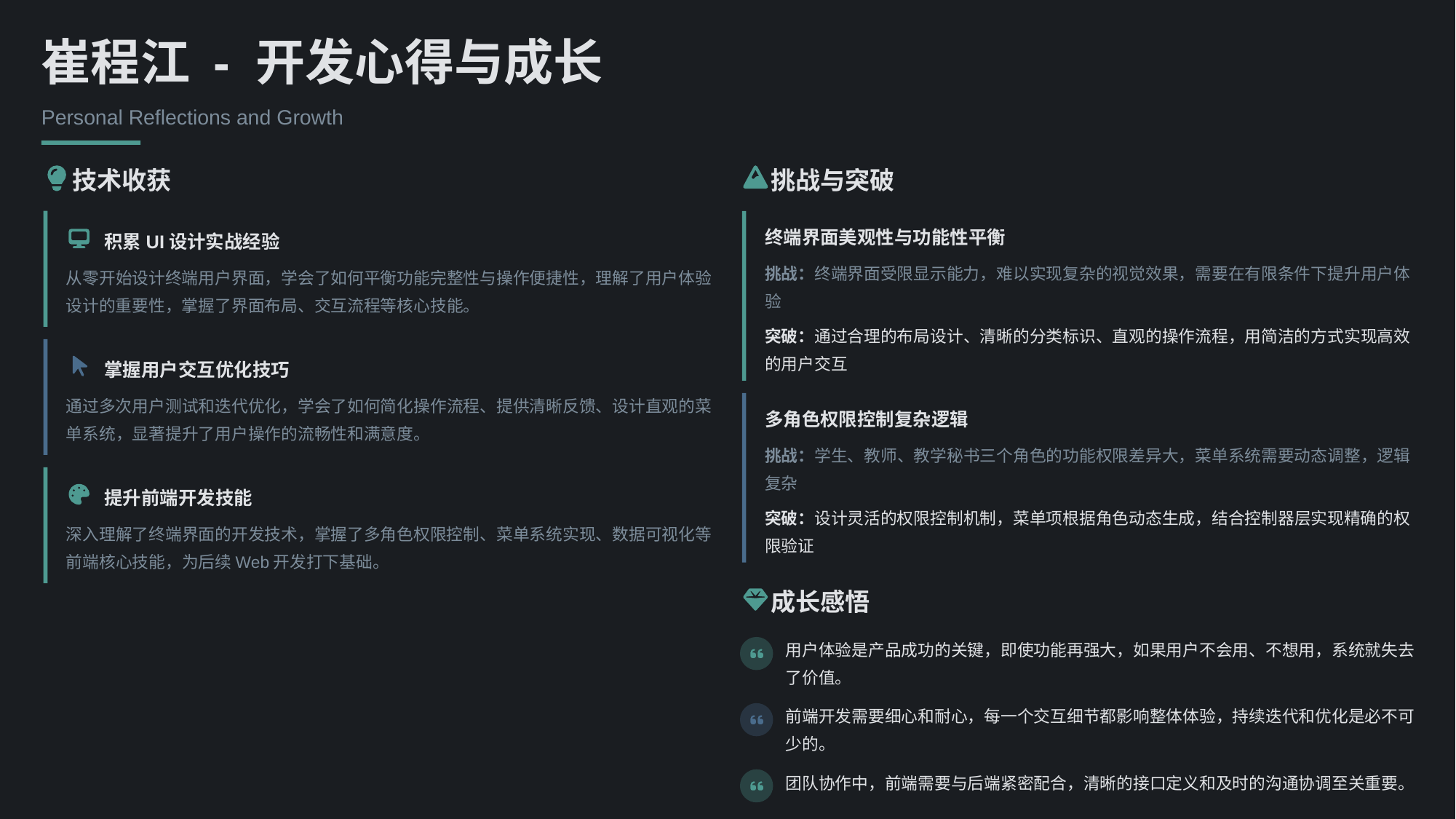

崔程江 - 开发心得与成长
Personal Reflections and Growth

技术收获
挑战与突破

终端界面美观性与功能性平衡
积累UI设计实战经验

挑战：终端界面受限显示能力，难以实现复杂的视觉效果，需要在有限条件下提升用户体验
从零开始设计终端用户界面，学会了如何平衡功能完整性与操作便捷性，理解了用户体验设计的重要性，掌握了界面布局、交互流程等核心技能。
突破：通过合理的布局设计、清晰的分类标识、直观的操作流程，用简洁的方式实现高效的用户交互

掌握用户交互优化技巧

通过多次用户测试和迭代优化，学会了如何简化操作流程、提供清晰反馈、设计直观的菜单系统，显著提升了用户操作的流畅性和满意度。

多角色权限控制复杂逻辑
挑战：学生、教师、教学秘书三个角色的功能权限差异大，菜单系统需要动态调整，逻辑复杂

提升前端开发技能

突破：设计灵活的权限控制机制，菜单项根据角色动态生成，结合控制器层实现精确的权限验证
深入理解了终端界面的开发技术，掌握了多角色权限控制、菜单系统实现、数据可视化等前端核心技能，为后续Web开发打下基础。
成长感悟

用户体验是产品成功的关键，即使功能再强大，如果用户不会用、不想用，系统就失去了价值。

前端开发需要细心和耐心，每一个交互细节都影响整体体验，持续迭代和优化是必不可少的。

团队协作中，前端需要与后端紧密配合，清晰的接口定义和及时的沟通协调至关重要。